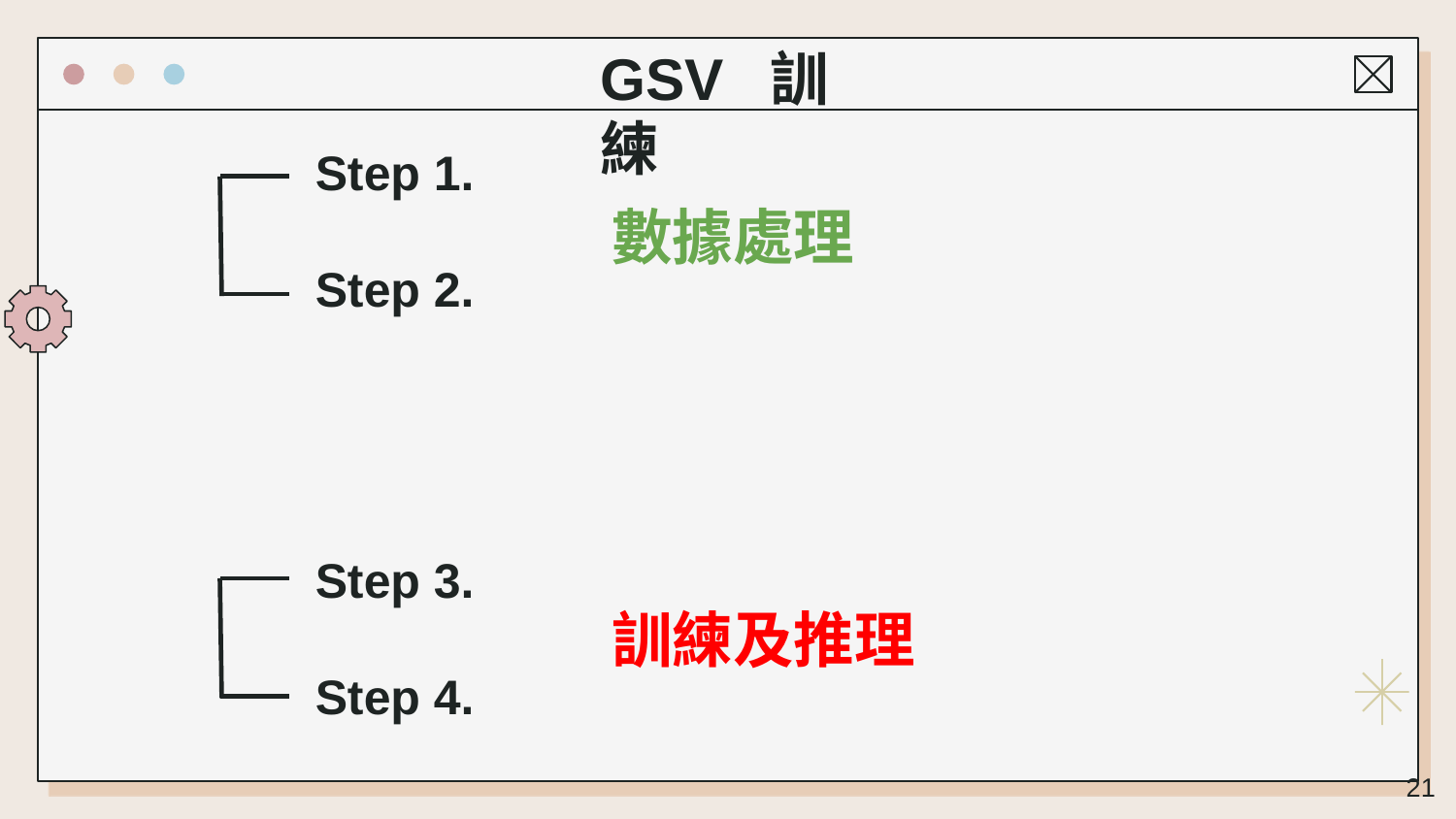

GSV  訓練
Step 1.

Step 2.

Step 3.

Step 4.
數據處理
訓練及推理
21